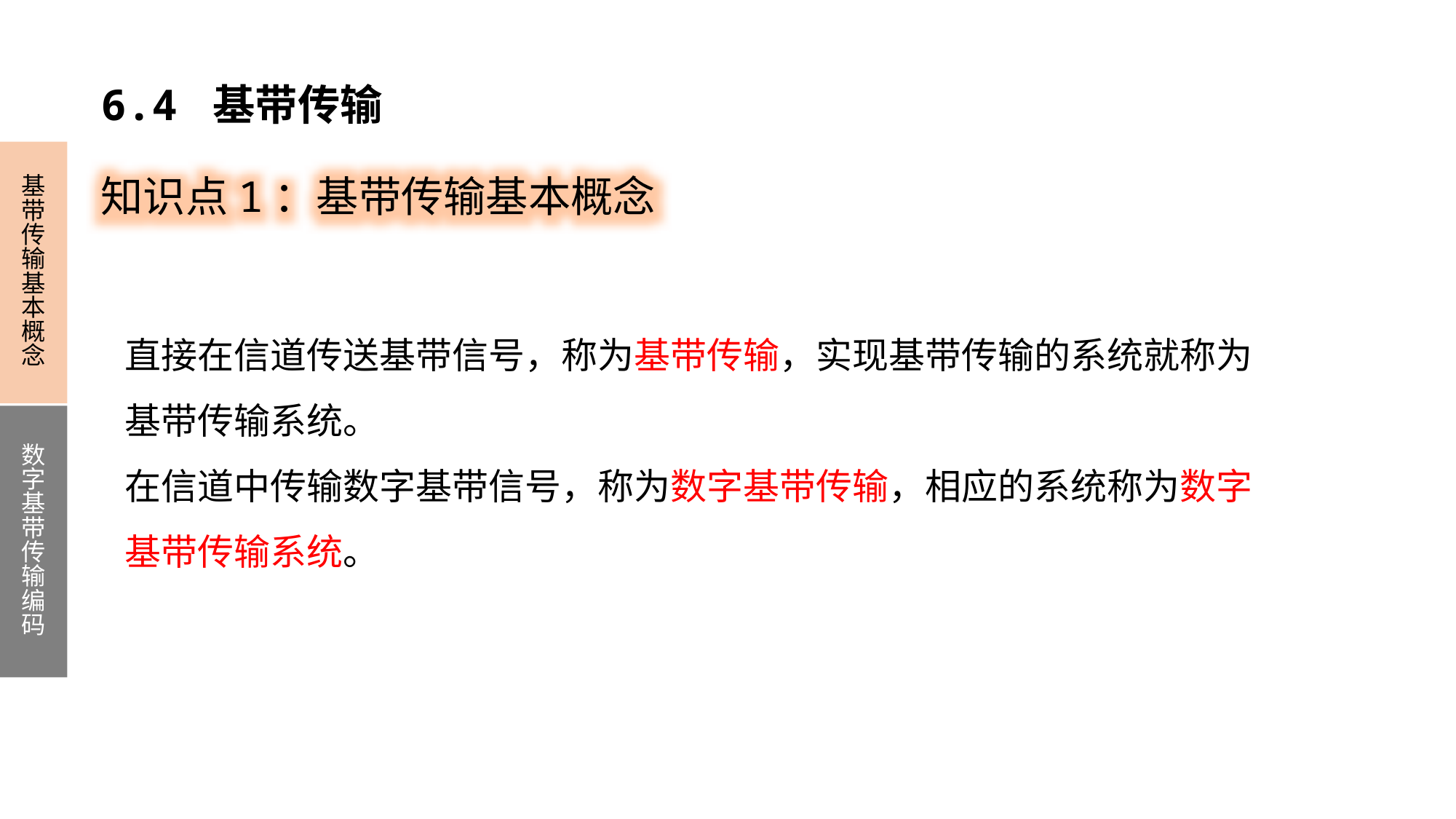

6.4 基带传输
知识点1：基带传输基本概念
基带传输基本概念
数字基带传输编码
直接在信道传送基带信号，称为基带传输，实现基带传输的系统就称为基带传输系统。
在信道中传输数字基带信号，称为数字基带传输，相应的系统称为数字基带传输系统。